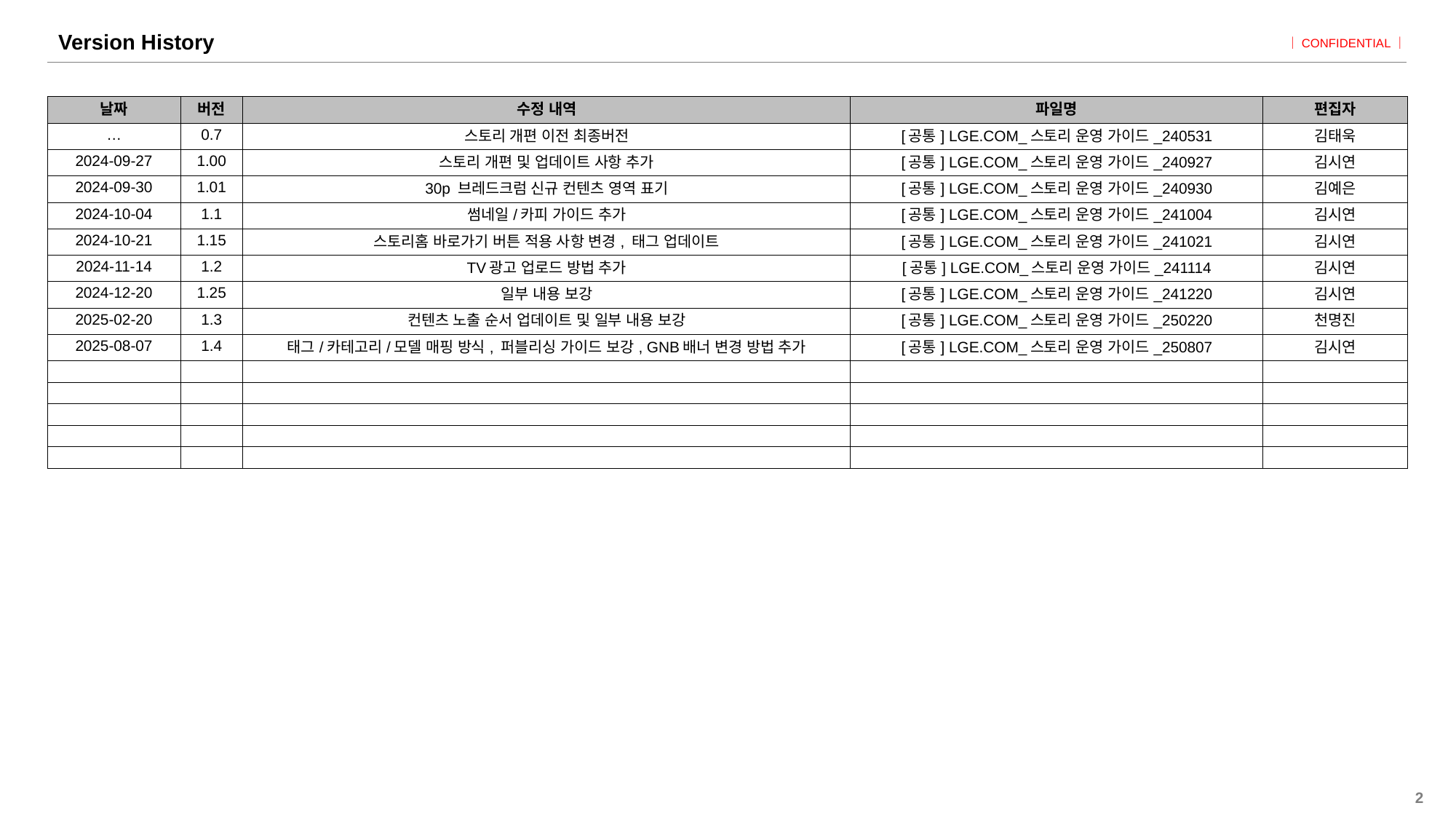

# Version History
| 날짜 | 버전 | 수정 내역 | 파일명 | 편집자 |
| --- | --- | --- | --- | --- |
| … | 0.7 | 스토리 개편 이전 최종버전 | [공통] LGE.COM\_스토리 운영 가이드\_240531 | 김태욱 |
| 2024-09-27 | 1.00 | 스토리 개편 및 업데이트 사항 추가 | [공통] LGE.COM\_스토리 운영 가이드\_240927 | 김시연 |
| 2024-09-30 | 1.01 | 30p 브레드크럼 신규 컨텐츠 영역 표기 | [공통] LGE.COM\_스토리 운영 가이드\_240930 | 김예은 |
| 2024-10-04 | 1.1 | 썸네일/카피 가이드 추가 | [공통] LGE.COM\_스토리 운영 가이드\_241004 | 김시연 |
| 2024-10-21 | 1.15 | 스토리홈 바로가기 버튼 적용 사항 변경, 태그 업데이트 | [공통] LGE.COM\_스토리 운영 가이드\_241021 | 김시연 |
| 2024-11-14 | 1.2 | TV광고 업로드 방법 추가 | [공통] LGE.COM\_스토리 운영 가이드\_241114 | 김시연 |
| 2024-12-20 | 1.25 | 일부 내용 보강 | [공통] LGE.COM\_스토리 운영 가이드\_241220 | 김시연 |
| 2025-02-20 | 1.3 | 컨텐츠 노출 순서 업데이트 및 일부 내용 보강 | [공통] LGE.COM\_스토리 운영 가이드\_250220 | 천명진 |
| 2025-08-07 | 1.4 | 태그/카테고리/모델 매핑 방식, 퍼블리싱 가이드 보강, GNB배너 변경 방법 추가 | [공통] LGE.COM\_스토리 운영 가이드\_250807 | 김시연 |
|  |  |  |  |  |
|  |  |  |  |  |
|  |  |  |  |  |
|  |  |  |  |  |
|  |  |  |  |  |